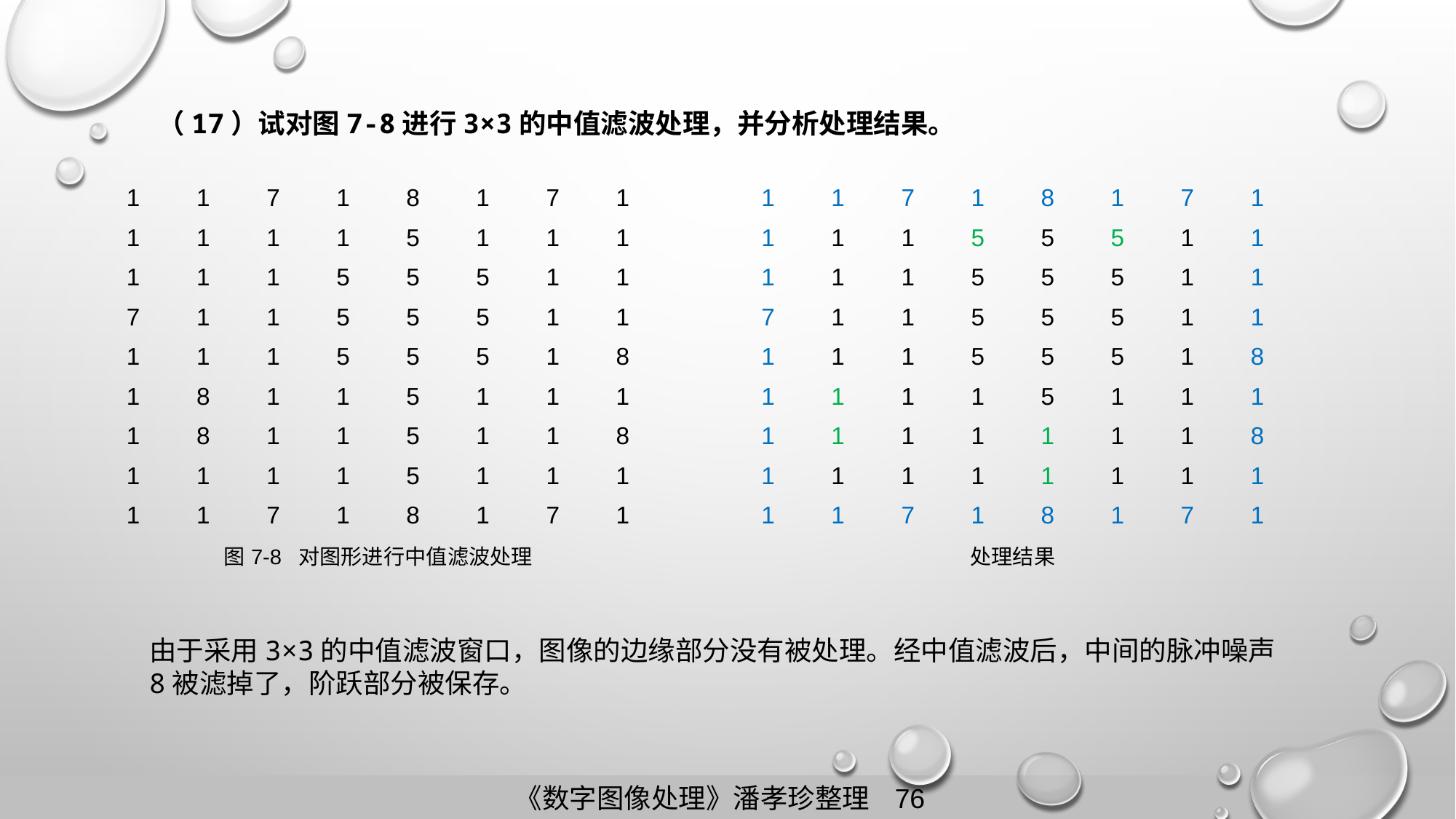

（17）试对图7-8进行3×3的中值滤波处理，并分析处理结果。
| 1 | 1 | 7 | 1 | 8 | 1 | 7 | 1 |
| --- | --- | --- | --- | --- | --- | --- | --- |
| 1 | 1 | 1 | 1 | 5 | 1 | 1 | 1 |
| 1 | 1 | 1 | 5 | 5 | 5 | 1 | 1 |
| 7 | 1 | 1 | 5 | 5 | 5 | 1 | 1 |
| 1 | 1 | 1 | 5 | 5 | 5 | 1 | 8 |
| 1 | 8 | 1 | 1 | 5 | 1 | 1 | 1 |
| 1 | 8 | 1 | 1 | 5 | 1 | 1 | 8 |
| 1 | 1 | 1 | 1 | 5 | 1 | 1 | 1 |
| 1 | 1 | 7 | 1 | 8 | 1 | 7 | 1 |
| 图7-8 对图形进行中值滤波处理 |  |  |  |  |  |  |  |
| 1 | 1 | 7 | 1 | 8 | 1 | 7 | 1 |
| --- | --- | --- | --- | --- | --- | --- | --- |
| 1 | 1 | 1 | 5 | 5 | 5 | 1 | 1 |
| 1 | 1 | 1 | 5 | 5 | 5 | 1 | 1 |
| 7 | 1 | 1 | 5 | 5 | 5 | 1 | 1 |
| 1 | 1 | 1 | 5 | 5 | 5 | 1 | 8 |
| 1 | 1 | 1 | 1 | 5 | 1 | 1 | 1 |
| 1 | 1 | 1 | 1 | 1 | 1 | 1 | 8 |
| 1 | 1 | 1 | 1 | 1 | 1 | 1 | 1 |
| 1 | 1 | 7 | 1 | 8 | 1 | 7 | 1 |
| 处理结果 |  |  |  |  |  |  |  |
由于采用3×3的中值滤波窗口，图像的边缘部分没有被处理。经中值滤波后，中间的脉冲噪声8被滤掉了，阶跃部分被保存。